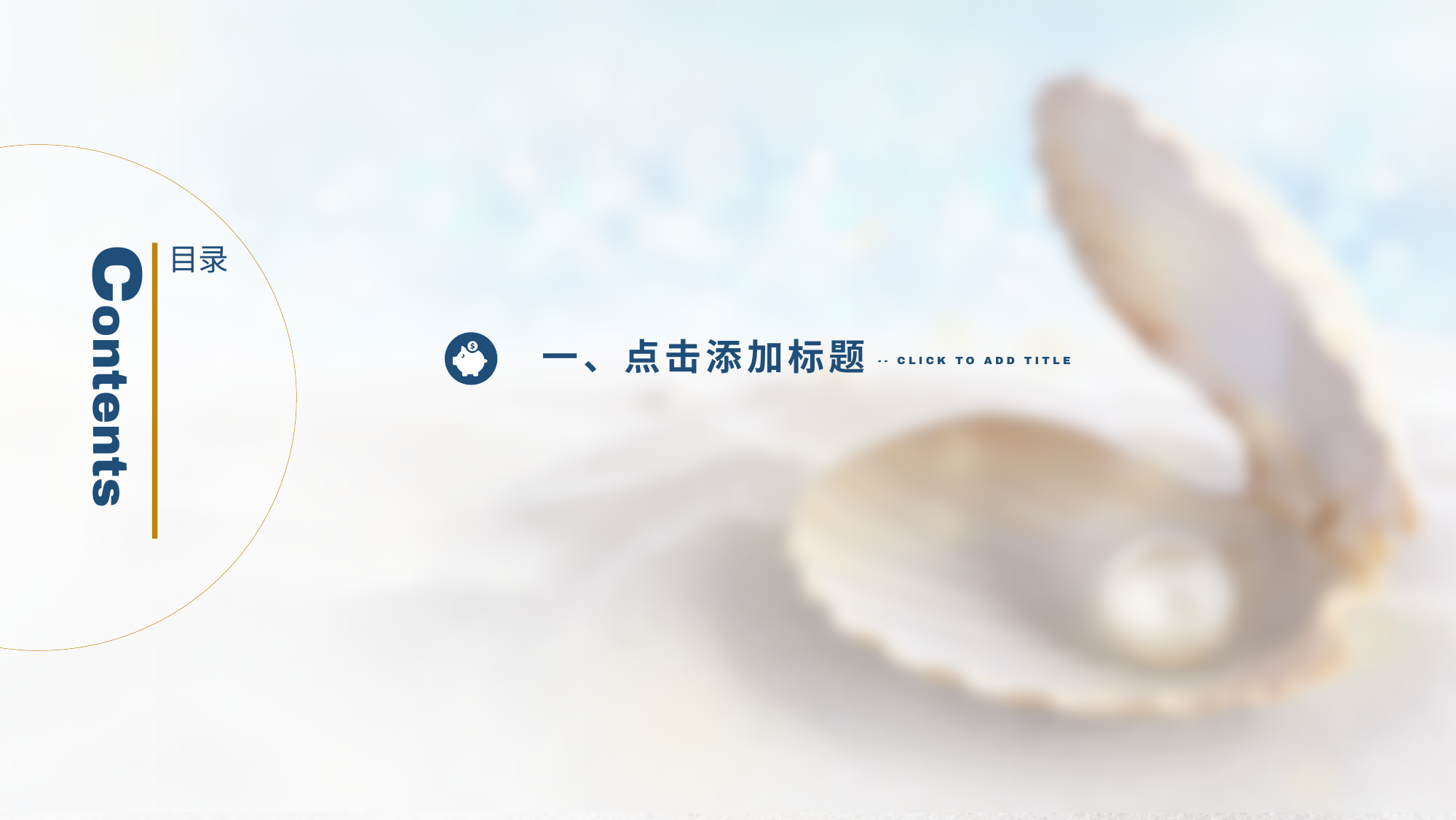

contents
目录

一、点击添加标题
-- CLICK TO ADD TITLE